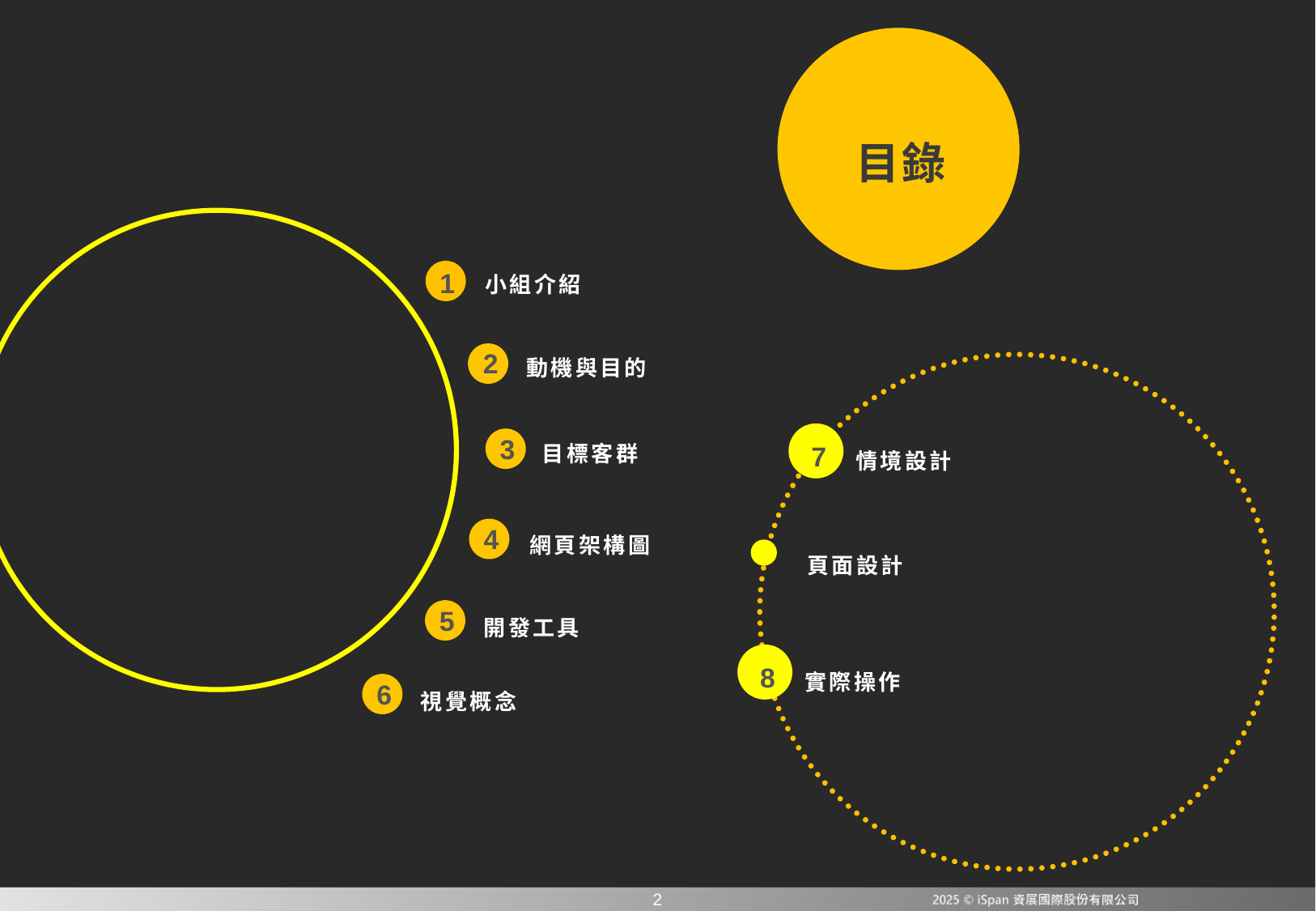

目錄

小組介紹
1

2
動機與目的

情境設計
3
目標客群

7

頁面設計
4
網頁架構圖

開發工具
5

實際操作
視覺概念

8
6